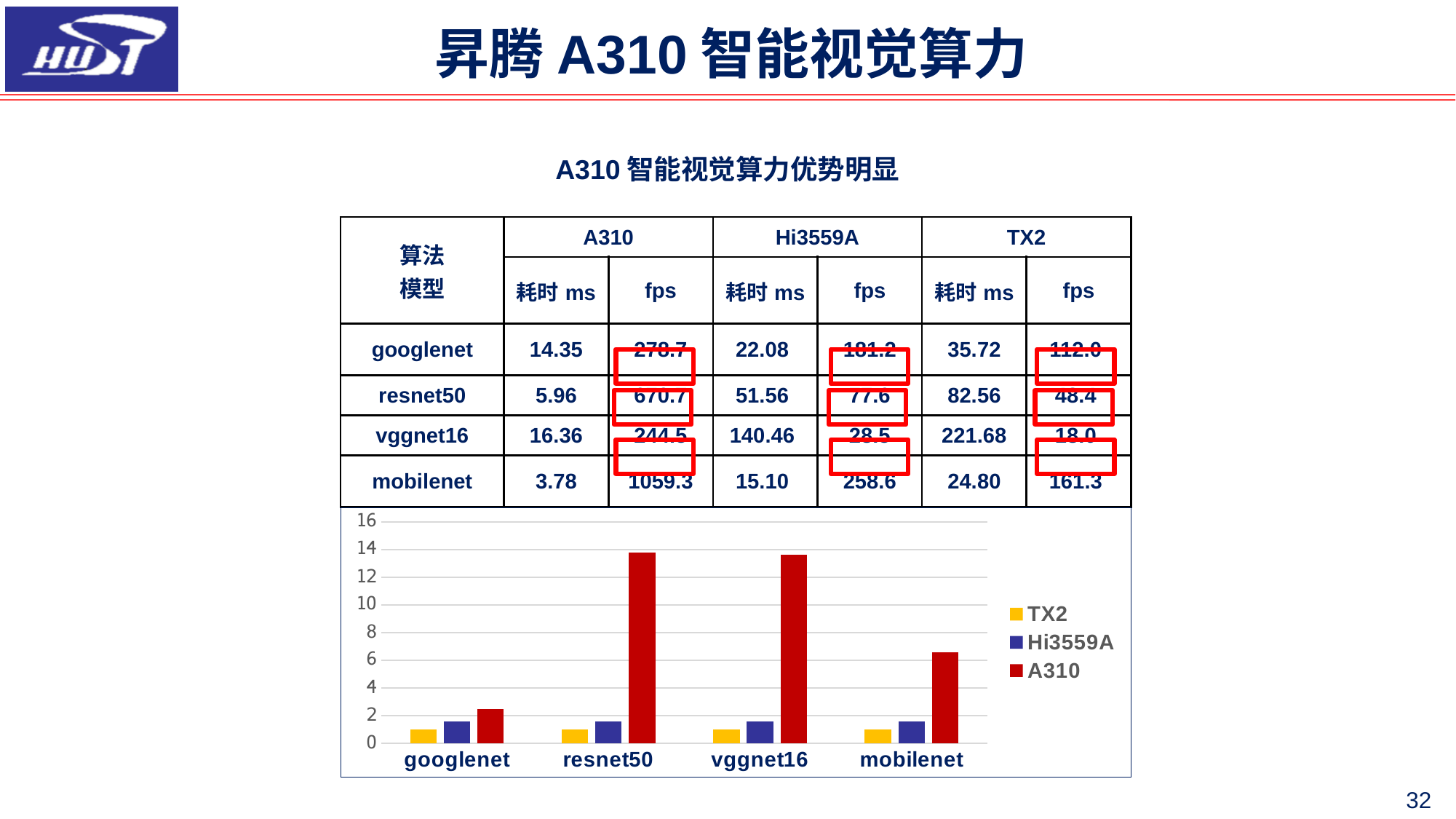

昇腾A310智能视觉算力
A310智能视觉算力优势明显
| 算法 模型 | A310 |  | Hi3559A |  | TX2 |  |
| --- | --- | --- | --- | --- | --- | --- |
|  | 耗时ms | fps | 耗时ms | fps | 耗时ms | fps |
| googlenet | 14.35 | 278.7 | 22.08 | 181.2 | 35.72 | 112.0 |
| resnet50 | 5.96 | 670.7 | 51.56 | 77.6 | 82.56 | 48.4 |
| vggnet16 | 16.36 | 244.5 | 140.46 | 28.5 | 221.68 | 18.0 |
| mobilenet | 3.78 | 1059.3 | 15.10 | 258.6 | 24.80 | 161.3 |

### Chart

| Category | TX2 | Hi3559A | A310 |
|---|---|---|---|
| googlenet | 1.0 | 1.6 | 2.5 |
| resnet50 | 1.0 | 1.6 | 13.8 |
| vggnet16 | 1.0 | 1.6 | 13.6 |
| mobilenet | 1.0 | 1.6 | 6.6 |
32